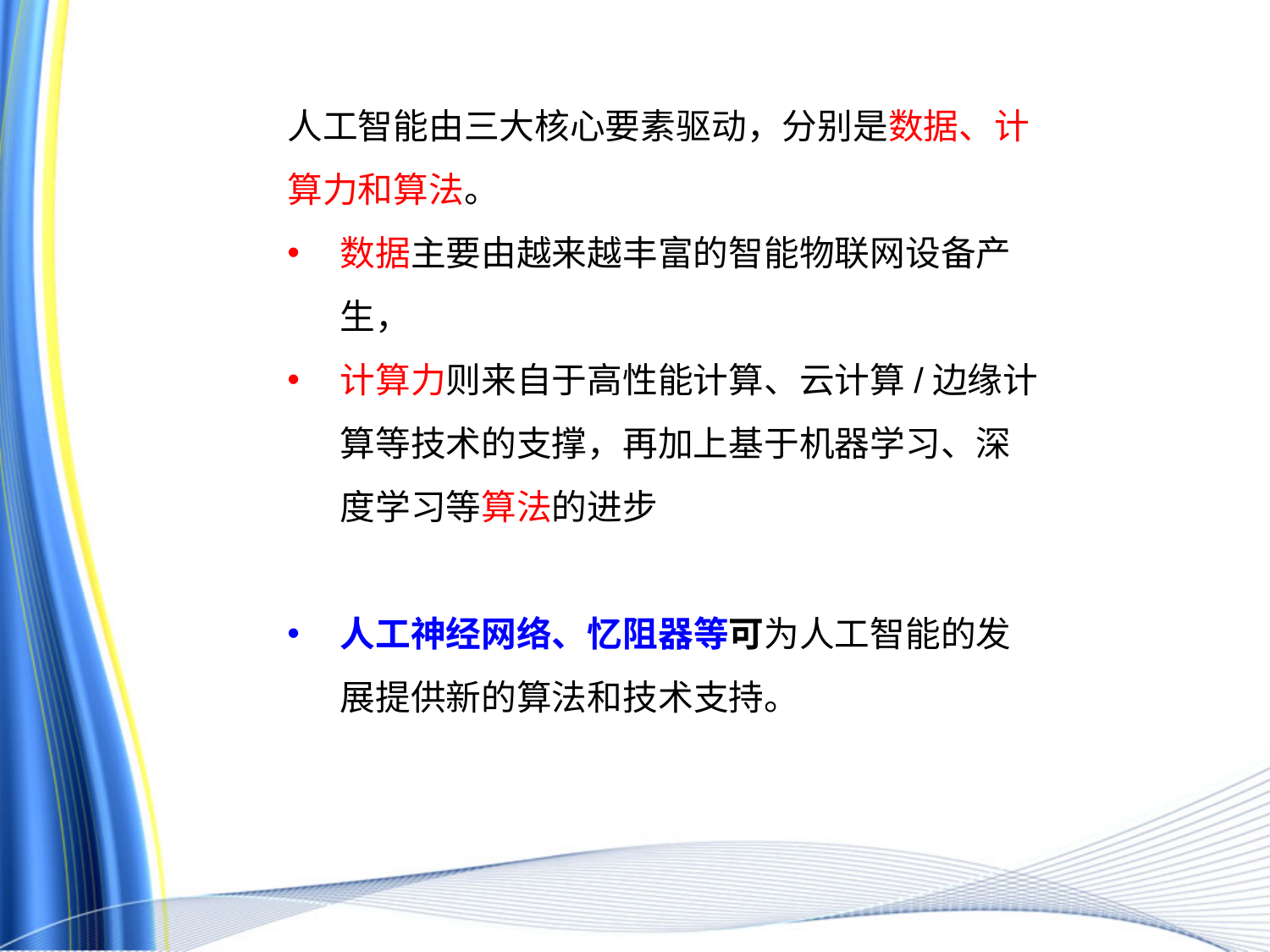

人工智能由三大核心要素驱动，分别是数据、计算力和算法。
数据主要由越来越丰富的智能物联网设备产生，
计算力则来自于高性能计算、云计算/边缘计算等技术的支撑，再加上基于机器学习、深度学习等算法的进步

人工神经网络、忆阻器等可为人工智能的发展提供新的算法和技术支持。